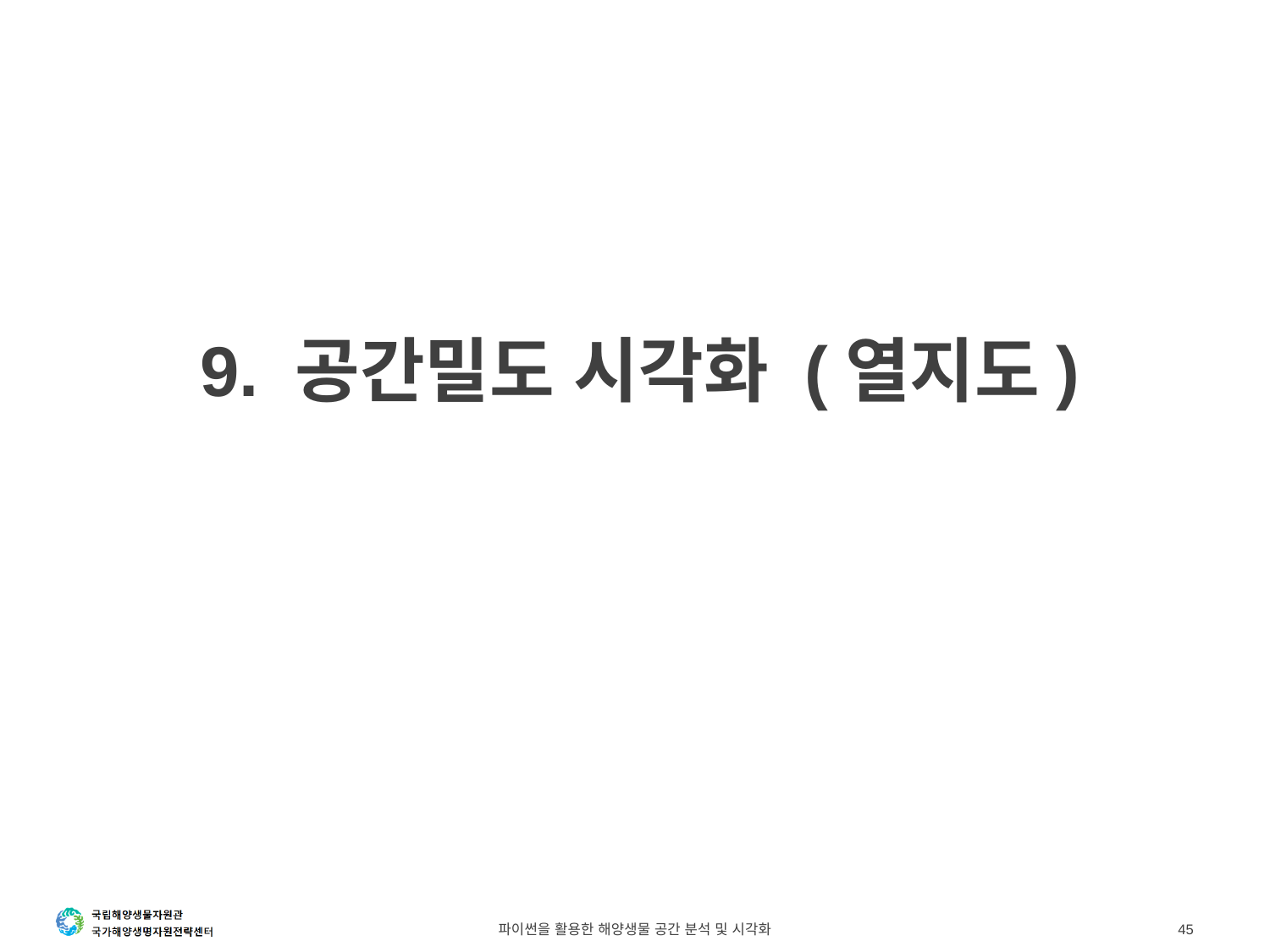

# 9. 공간밀도 시각화 (열지도)
파이썬을 활용한 해양생물 공간 분석 및 시각화
45